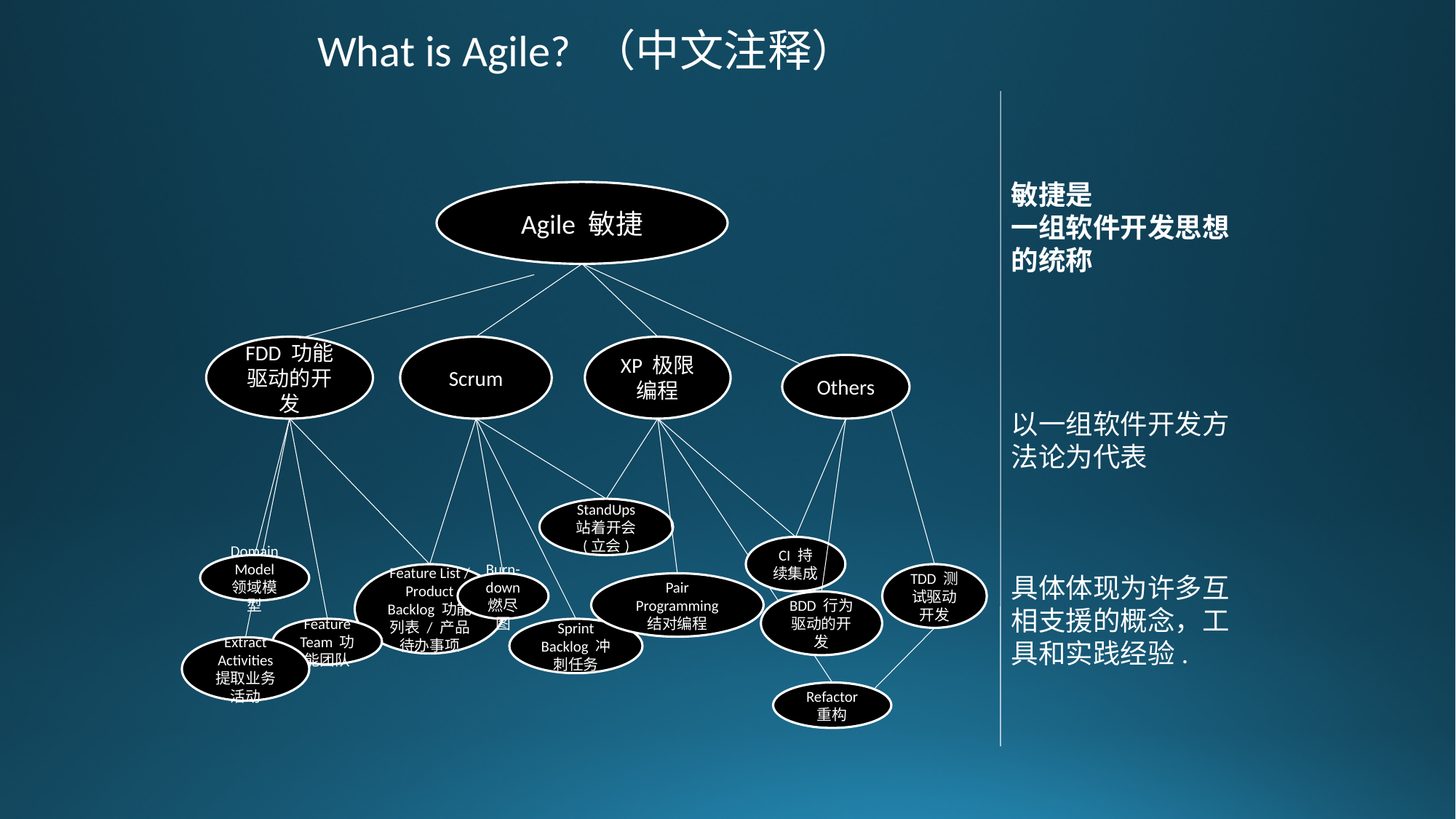

# What is Agile? （中文注释）
敏捷是
一组软件开发思想的统称

以一组软件开发方法论为代表

具体体现为许多互相支援的概念，工具和实践经验.
Agile 敏捷
FDD 功能驱动的开发
Scrum
XP 极限编程
Others
StandUps 站着开会 (立会)
CI 持续集成
Domain Model 领域模型
Feature List / Product
Backlog 功能列表 / 产品待办事项
TDD 测试驱动开发
Burn-down 燃尽图
Pair Programming 结对编程
BDD 行为驱动的开发
Feature Team 功能团队
Sprint
Backlog 冲刺任务
Extract Activities 提取业务活动
Refactor 重构